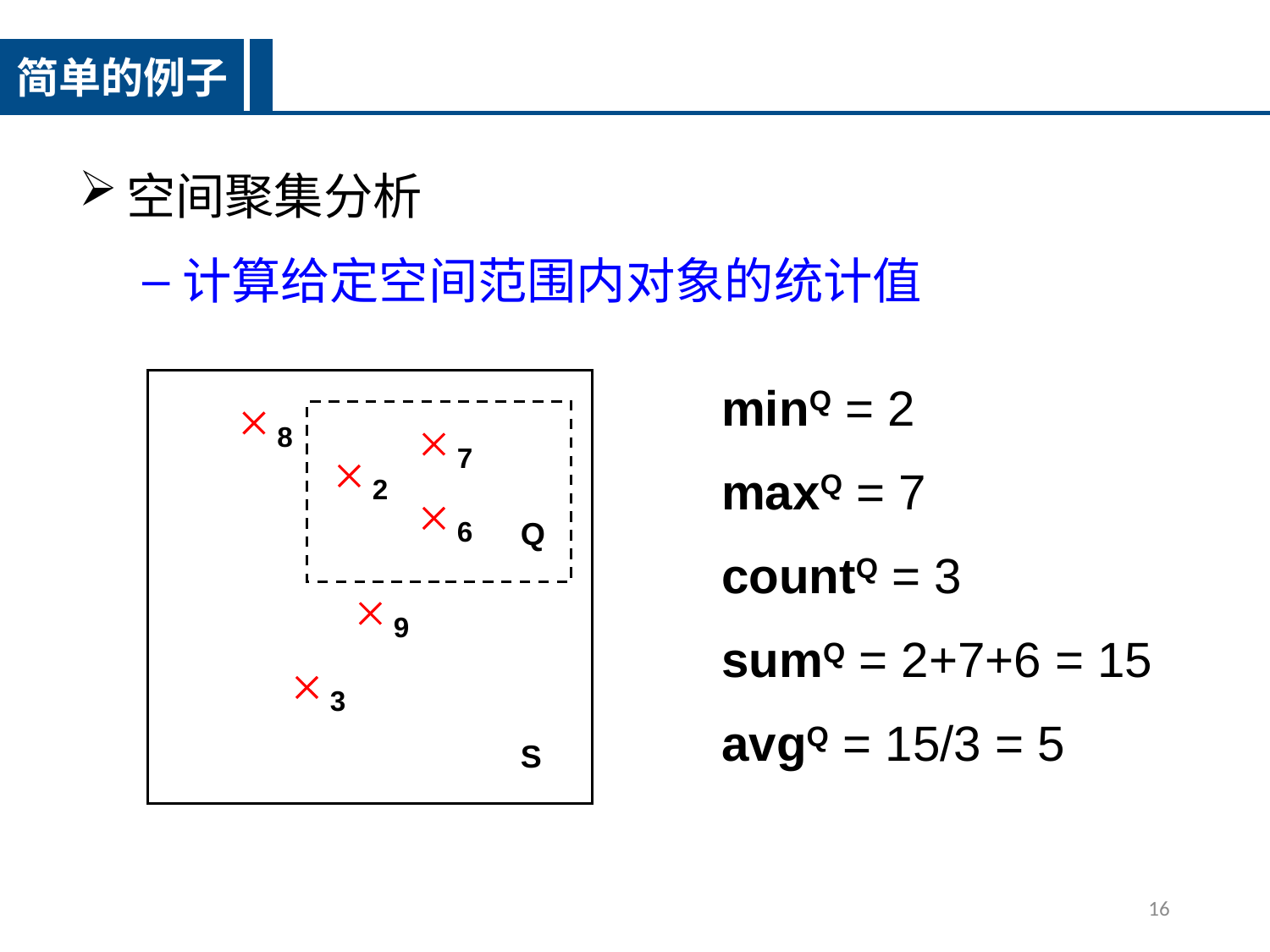

简单的例子

空间聚集分析
计算给定空间范围内对象的统计值

minQ = 2
maxQ = 7
countQ = 3
sumQ = 2+7+6 = 15
avgQ = 15/3 = 5

Q

8

7

2

6

9

3
S
16